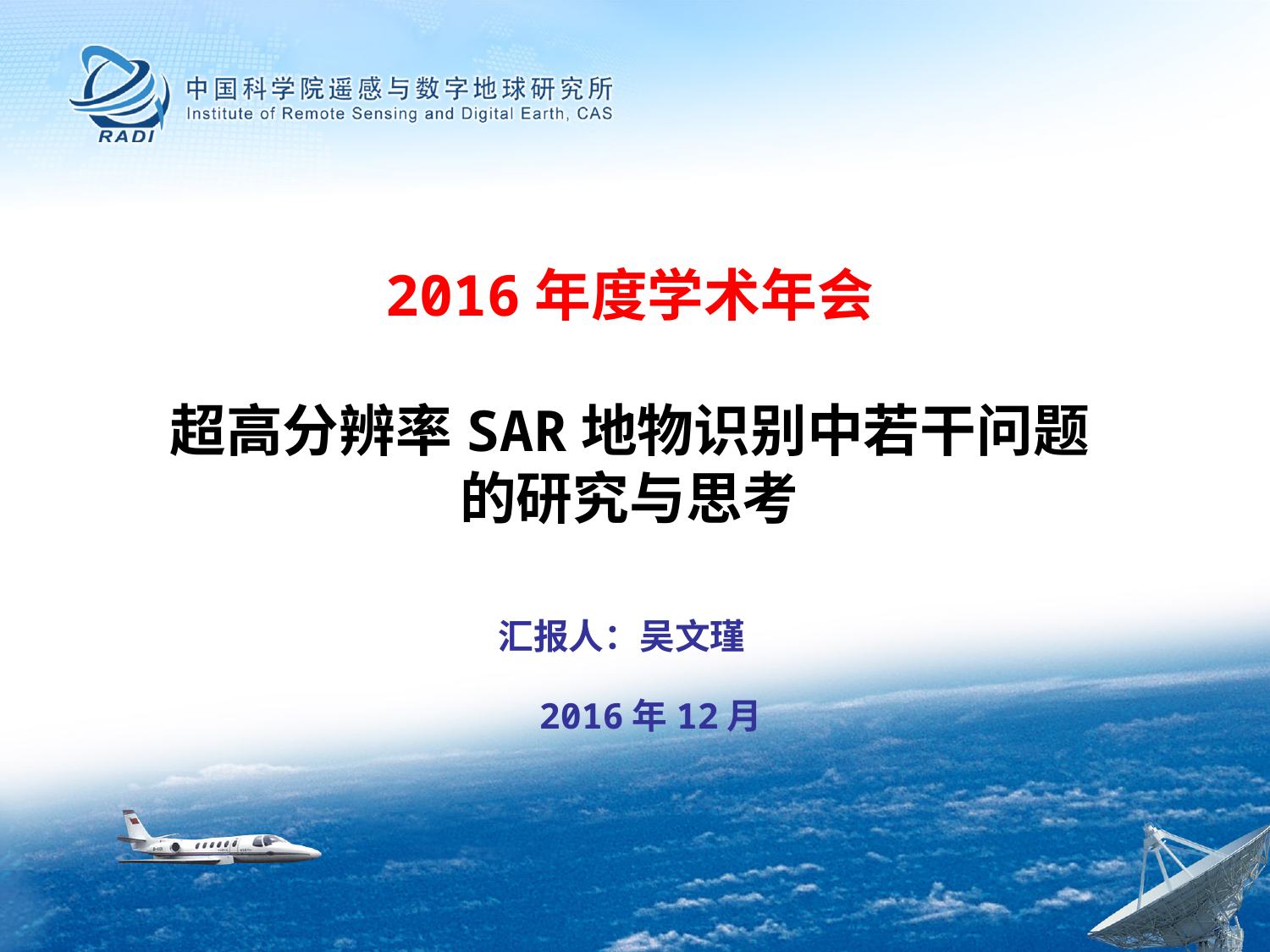

2016年度学术年会

超高分辨率SAR地物识别中若干问题
的研究与思考
汇报人：吴文瑾
2016年12月